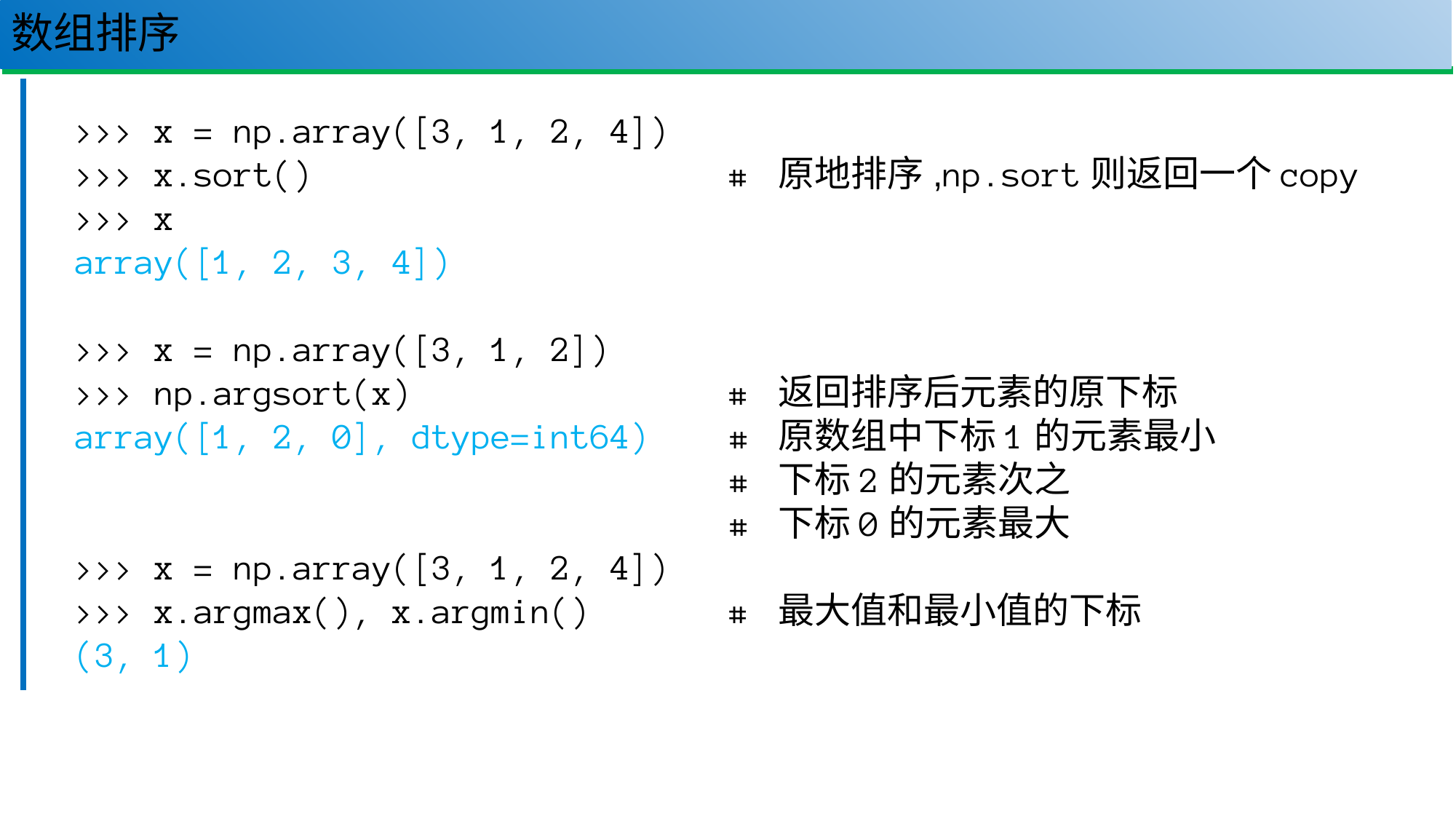

# 数组排序
99
>>> x = np.array([3, 1, 2, 4])
>>> x.sort()                     # 原地排序,np.sort则返回一个copy
>>> x
array([1, 2, 3, 4])

>>> x = np.array([3, 1, 2])
>>> np.argsort(x)                # 返回排序后元素的原下标
array([1, 2, 0], dtype=int64)    # 原数组中下标1的元素最小
                                 # 下标2的元素次之
                                 # 下标0的元素最大
>>> x = np.array([3, 1, 2, 4])
>>> x.argmax(), x.argmin()       # 最大值和最小值的下标
(3, 1)